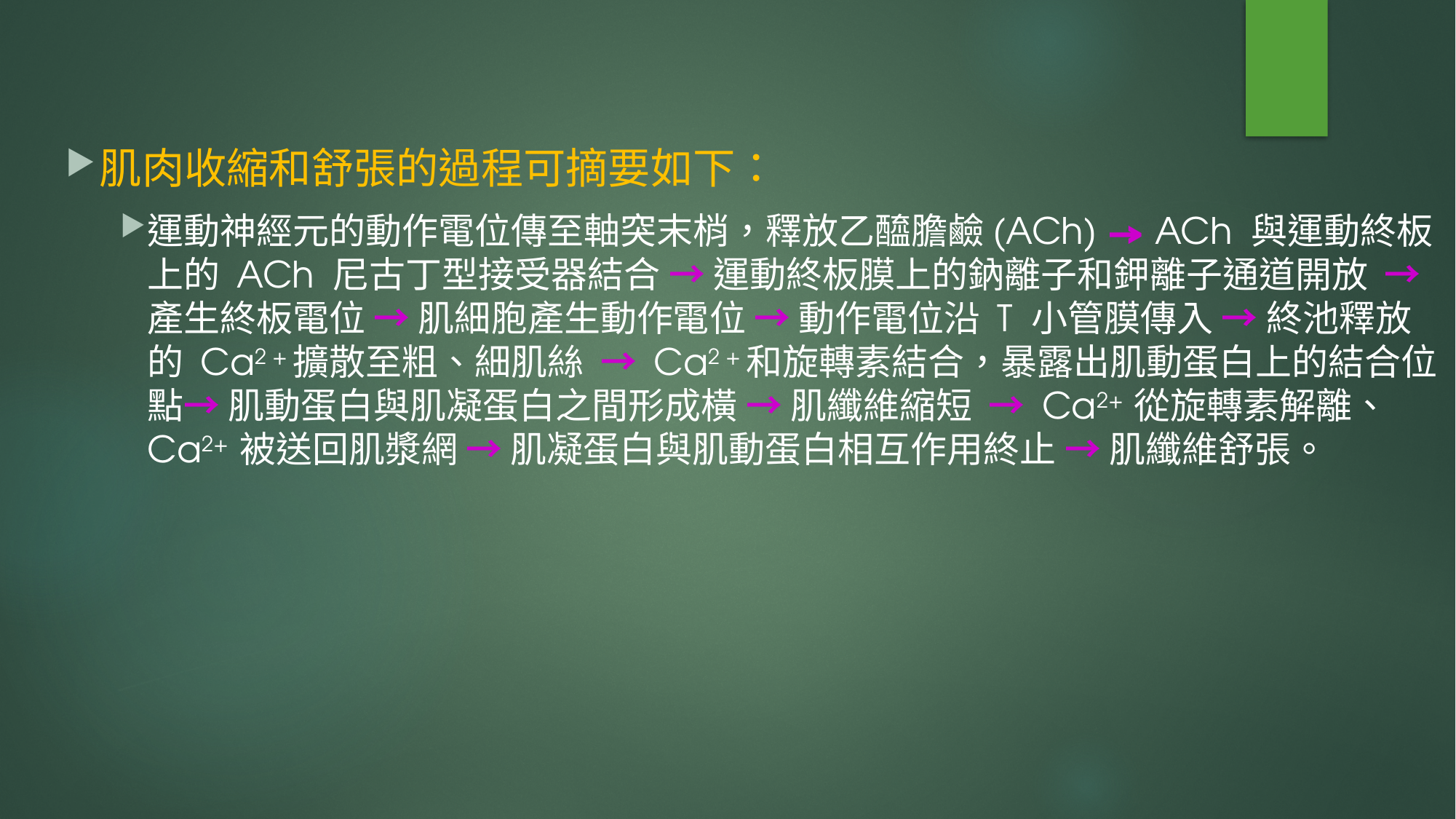

肌肉收縮和舒張的過程可摘要如下：
運動神經元的動作電位傳至軸突末梢，釋放乙醯膽鹼(ACh) → ACh 與運動終板上的 ACh 尼古丁型接受器結合 → 運動終板膜上的鈉離子和鉀離子通道開放  → 產生終板電位 → 肌細胞產生動作電位 → 動作電位沿 T 小管膜傳入 → 終池釋放的 Ca2 +擴散至粗、細肌絲  → Ca2 +和旋轉素結合，暴露出肌動蛋白上的結合位點→ 肌動蛋白與肌凝蛋白之間形成橫 → 肌纖維縮短  → Ca2+ 從旋轉素解離、 Ca2+ 被送回肌漿網 → 肌凝蛋白與肌動蛋白相互作用終止 → 肌纖維舒張。